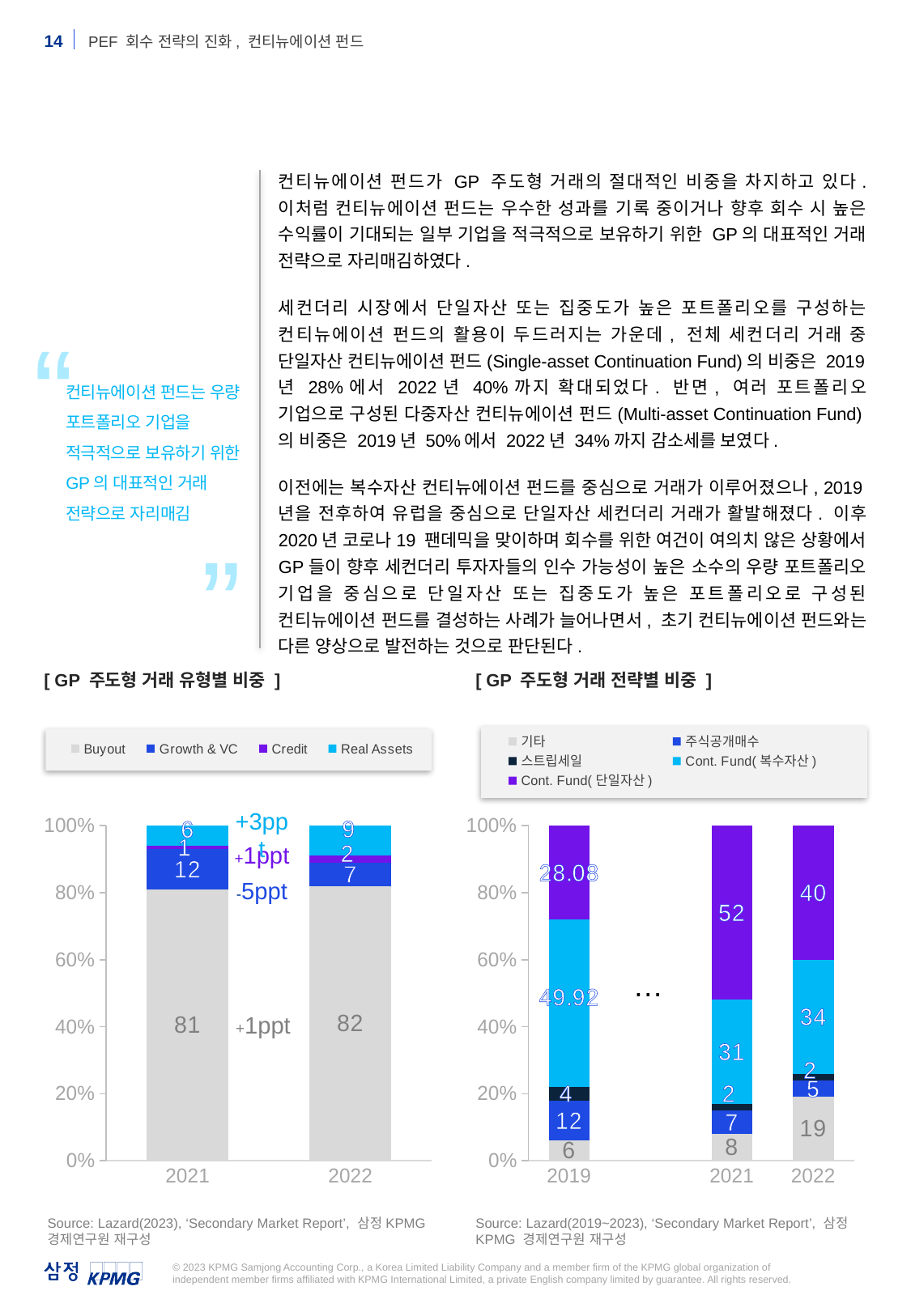

컨티뉴에이션 펀드가 GP 주도형 거래의 절대적인 비중을 차지하고 있다. 이처럼 컨티뉴에이션 펀드는 우수한 성과를 기록 중이거나 향후 회수 시 높은 수익률이 기대되는 일부 기업을 적극적으로 보유하기 위한 GP의 대표적인 거래 전략으로 자리매김하였다.
세컨더리 시장에서 단일자산 또는 집중도가 높은 포트폴리오를 구성하는 컨티뉴에이션 펀드의 활용이 두드러지는 가운데, 전체 세컨더리 거래 중 단일자산 컨티뉴에이션 펀드(Single-asset Continuation Fund)의 비중은 2019년 28%에서 2022년 40%까지 확대되었다. 반면, 여러 포트폴리오 기업으로 구성된 다중자산 컨티뉴에이션 펀드(Multi-asset Continuation Fund)의 비중은 2019년 50%에서 2022년 34%까지 감소세를 보였다.
이전에는 복수자산 컨티뉴에이션 펀드를 중심으로 거래가 이루어졌으나, 2019년을 전후하여 유럽을 중심으로 단일자산 세컨더리 거래가 활발해졌다. 이후 2020년 코로나19 팬데믹을 맞이하며 회수를 위한 여건이 여의치 않은 상황에서 GP들이 향후 세컨더리 투자자들의 인수 가능성이 높은 소수의 우량 포트폴리오 기업을 중심으로 단일자산 또는 집중도가 높은 포트폴리오로 구성된 컨티뉴에이션 펀드를 결성하는 사례가 늘어나면서, 초기 컨티뉴에이션 펀드와는 다른 양상으로 발전하는 것으로 판단된다.

“
컨티뉴에이션 펀드는 우량 포트폴리오 기업을 적극적으로 보유하기 위한 GP의 대표적인 거래 전략으로 자리매김
”
[ GP 주도형 거래 유형별 비중 ]
[ GP 주도형 거래 전략별 비중 ]

### Chart

| Category | Buyout | Growth & VC | Credit | Real Assets |
|---|---|---|---|---|
| 2021 | 81.0 | 12.0 | 1.0 | 6.0 |
| 2022 | 82.0 | 7.0 | 2.0 | 9.0 |

### Chart

| Category | 기타 | 주식공개매수 | 스트립세일 | Cont. Fund(복수자산) | Cont. Fund(단일자산)  |
|---|---|---|---|---|---|
| 2019 | 6.0 | 12.0 | 4.0 | 49.92 | 28.08 |
|  | None | None | None | None | None |
| 2021 | 8.0 | 7.0 | 2.0 | 31.0 | 52.0 |
| 2022 | 19.0 | 5.0 | 2.0 | 34.0 | 40.0 |

+3ppt
+1ppt
-5ppt
…
+1ppt
Source: Lazard(2019~2023), ‘Secondary Market Report’, 삼정KPMG 경제연구원 재구성
Source: Lazard(2023), ‘Secondary Market Report’, 삼정KPMG 경제연구원 재구성